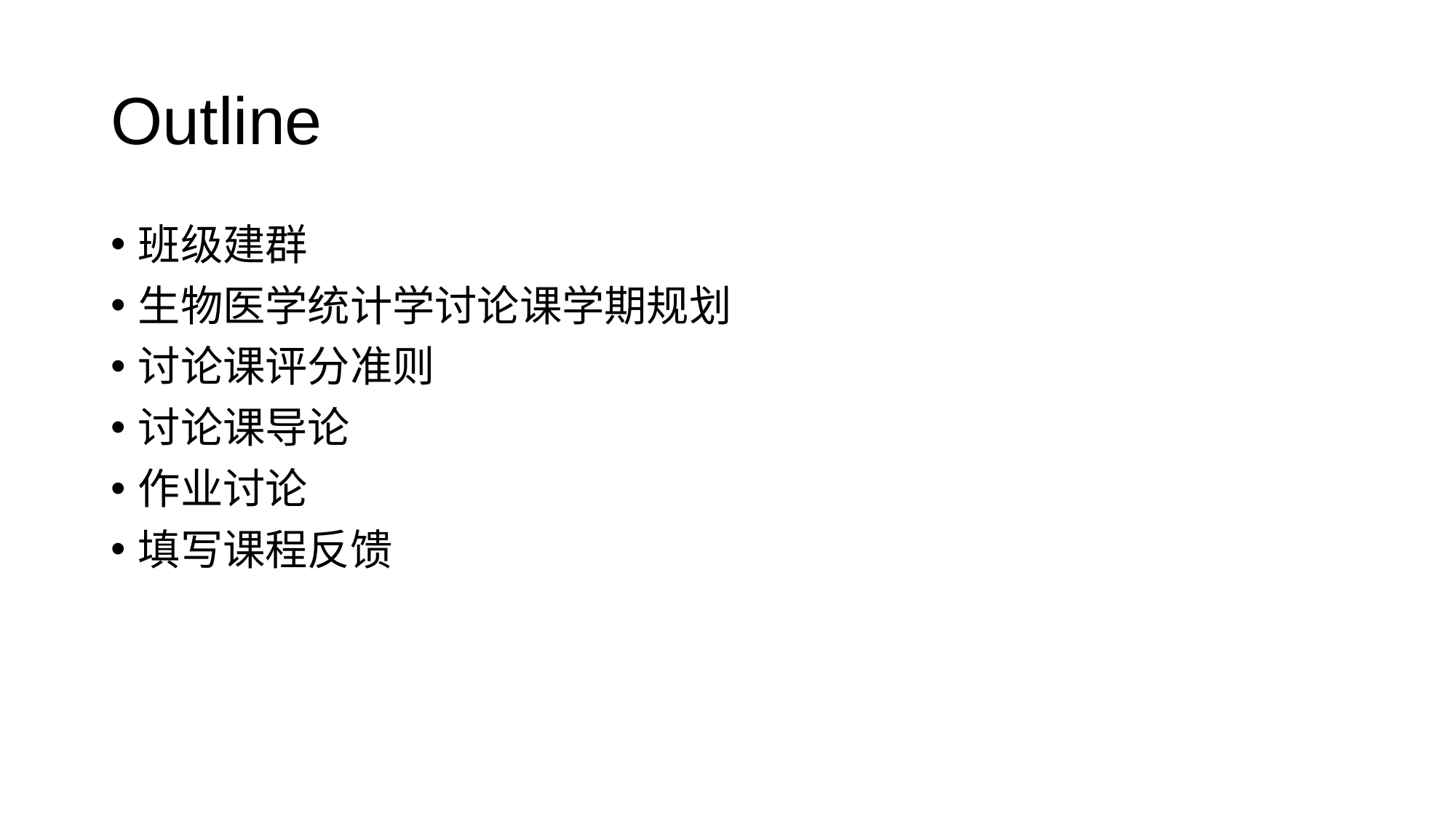

# Outline
班级建群
生物医学统计学讨论课学期规划
讨论课评分准则
讨论课导论
作业讨论
填写课程反馈